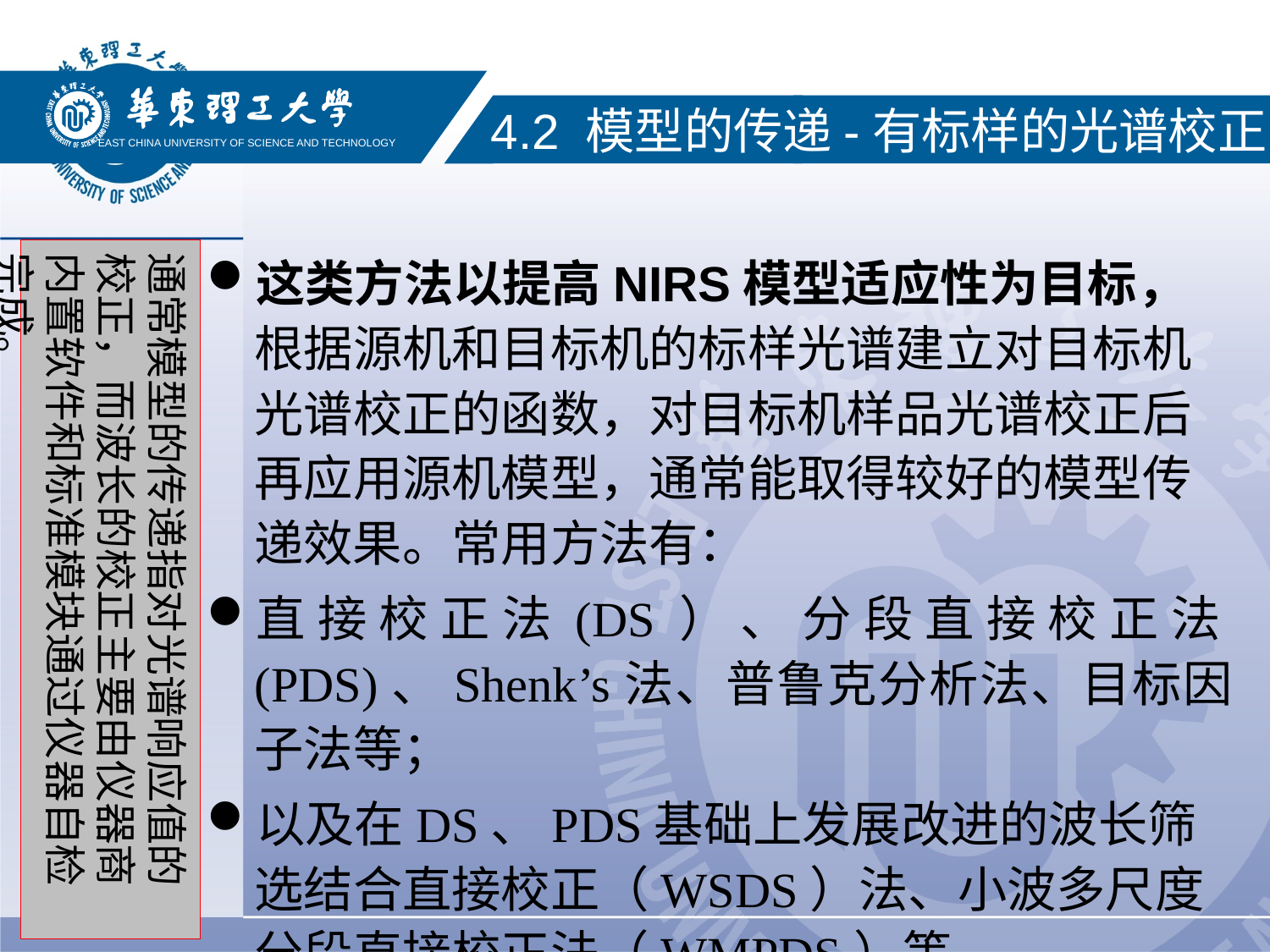

EAST CHINA UNIVERSITY OF SCIENCE AND TECHNOLOGY
4.2 模型的传递-有标样的光谱校正

通常模型的传递指对光谱响应值的校正，而波长的校正主要由仪器商内置软件和标准模块通过仪器自检完成。
这类方法以提高NIRS模型适应性为目标，根据源机和目标机的标样光谱建立对目标机光谱校正的函数，对目标机样品光谱校正后再应用源机模型，通常能取得较好的模型传递效果。常用方法有：
直接校正法(DS）、分段直接校正法(PDS)、Shenk’s法、普鲁克分析法、目标因子法等；
以及在DS、PDS基础上发展改进的波长筛选结合直接校正（WSDS）法、小波多尺度分段直接校正法（WMPDS）等。